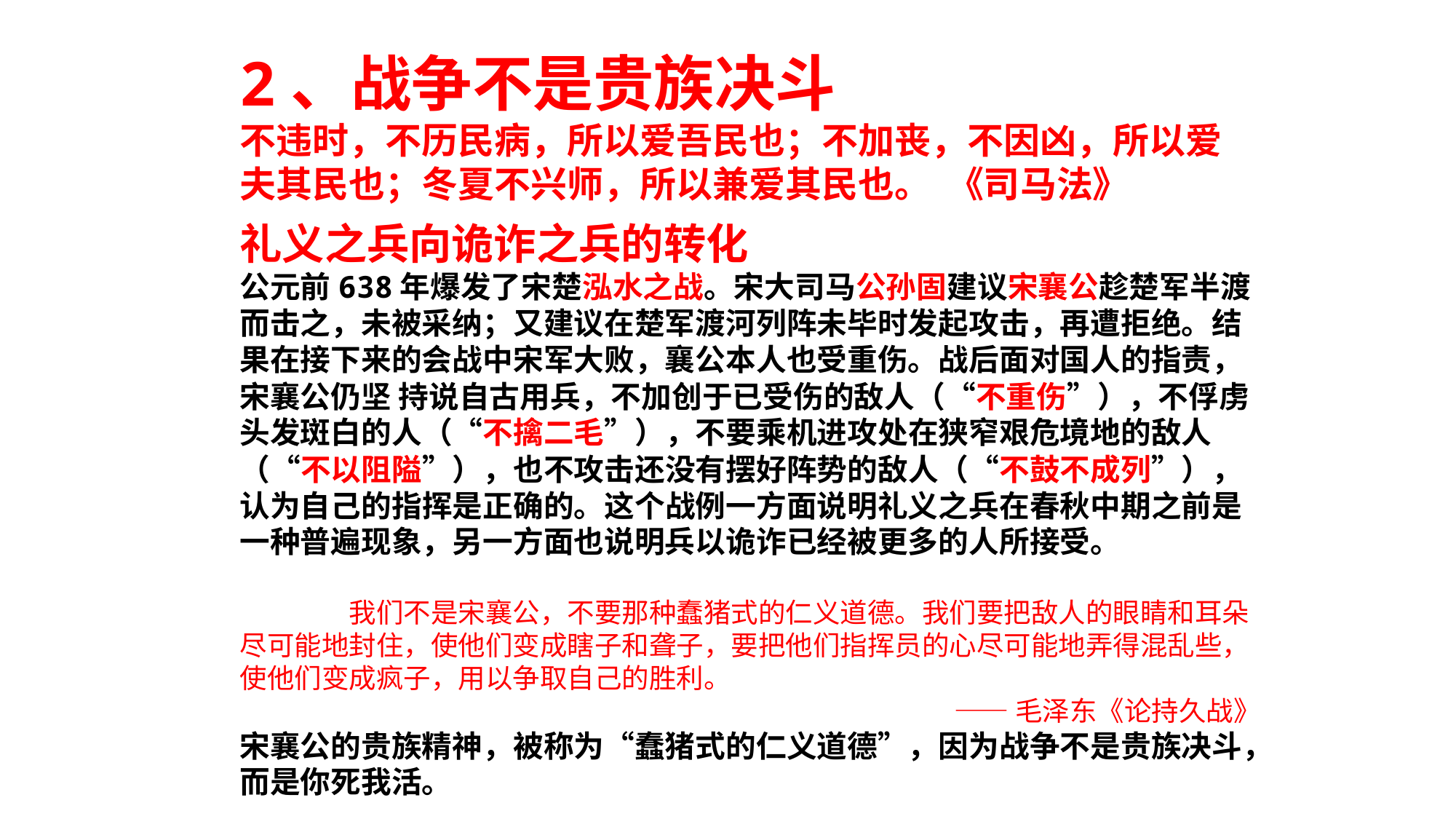

2、战争不是贵族决斗
不违时，不历民病，所以爱吾民也；不加丧，不因凶，所以爱夫其民也；冬夏不兴师，所以兼爱其民也。  《司马法》
礼义之兵向诡诈之兵的转化
公元前638年爆发了宋楚泓水之战。宋大司马公孙固建议宋襄公趁楚军半渡而击之，未被采纳；又建议在楚军渡河列阵未毕时发起攻击，再遭拒绝。结果在接下来的会战中宋军大败，襄公本人也受重伤。战后面对国人的指责，宋襄公仍坚 持说自古用兵，不加创于已受伤的敌人（“不重伤”），不俘虏头发斑白的人（“不擒二毛”），不要乘机进攻处在狭窄艰危境地的敌人（“不以阻隘”），也不攻击还没有摆好阵势的敌人（“不鼓不成列”），认为自己的指挥是正确的。这个战例一方面说明礼义之兵在春秋中期之前是一种普遍现象，另一方面也说明兵以诡诈已经被更多的人所接受。

	我们不是宋襄公，不要那种蠢猪式的仁义道德。我们要把敌人的眼睛和耳朵尽可能地封住，使他们变成瞎子和聋子，要把他们指挥员的心尽可能地弄得混乱些，使他们变成疯子，用以争取自己的胜利。
——毛泽东《论持久战》
宋襄公的贵族精神，被称为“蠢猪式的仁义道德”，因为战争不是贵族决斗，而是你死我活。